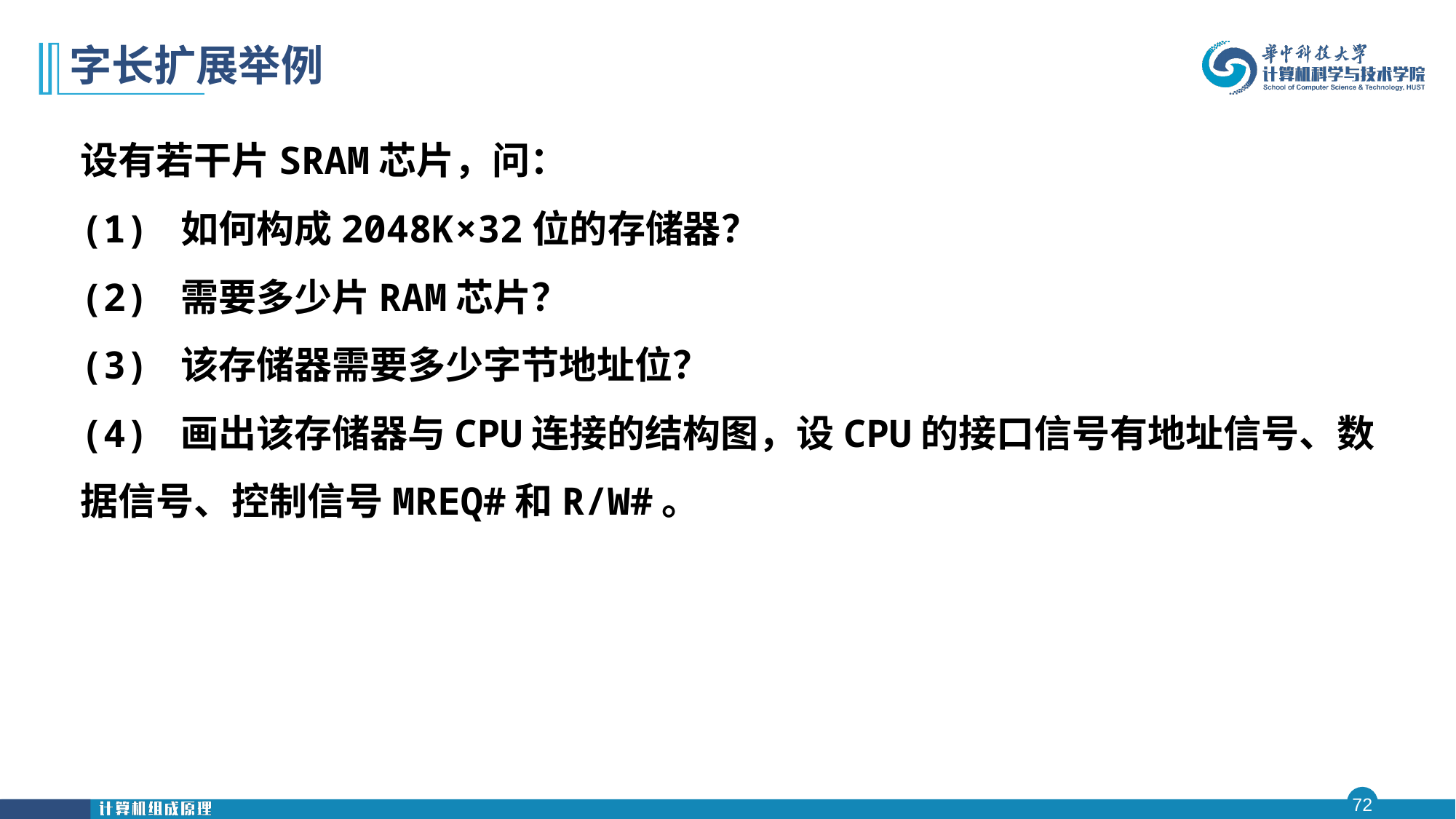

# 字长扩展举例
设有若干片SRAM芯片，问：
(1) 如何构成2048K×32位的存储器？
(2) 需要多少片RAM芯片？
(3) 该存储器需要多少字节地址位？
(4) 画出该存储器与CPU连接的结构图，设CPU的接口信号有地址信号、数据信号、控制信号MREQ#和R/W#。